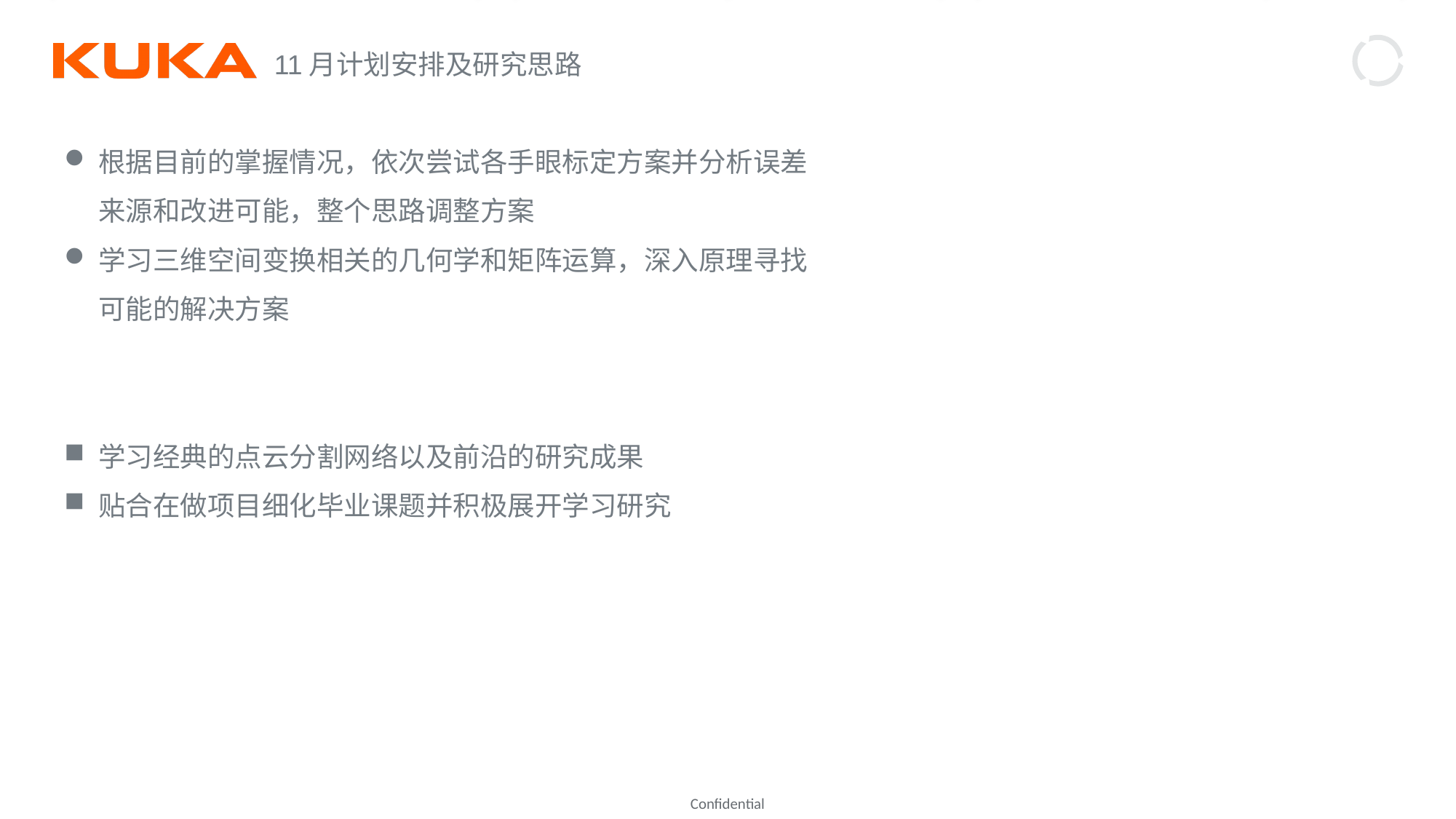

11月计划安排及研究思路

根据目前的掌握情况，依次尝试各手眼标定方案并分析误差来源和改进可能，整个思路调整方案
学习三维空间变换相关的几何学和矩阵运算，深入原理寻找可能的解决方案

学习经典的点云分割网络以及前沿的研究成果
贴合在做项目细化毕业课题并积极展开学习研究